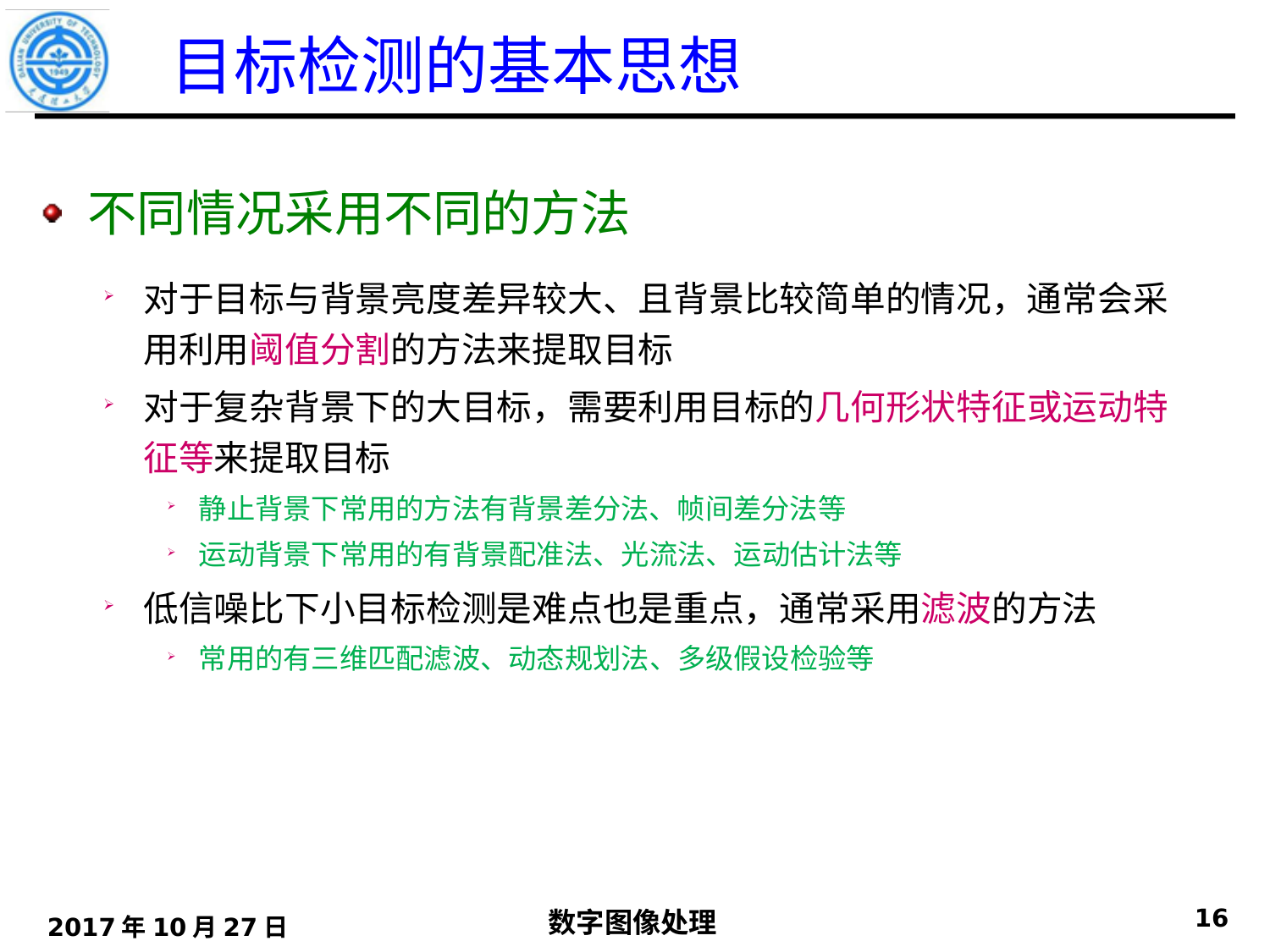

目标检测的基本思想
不同情况采用不同的方法

对于目标与背景亮度差异较大、且背景比较简单的情况，通常会采用利用阈值分割的方法来提取目标
对于复杂背景下的大目标，需要利用目标的几何形状特征或运动特征等来提取目标
静止背景下常用的方法有背景差分法、帧间差分法等
运动背景下常用的有背景配准法、光流法、运动估计法等
低信噪比下小目标检测是难点也是重点，通常采用滤波的方法
常用的有三维匹配滤波、动态规划法、多级假设检验等